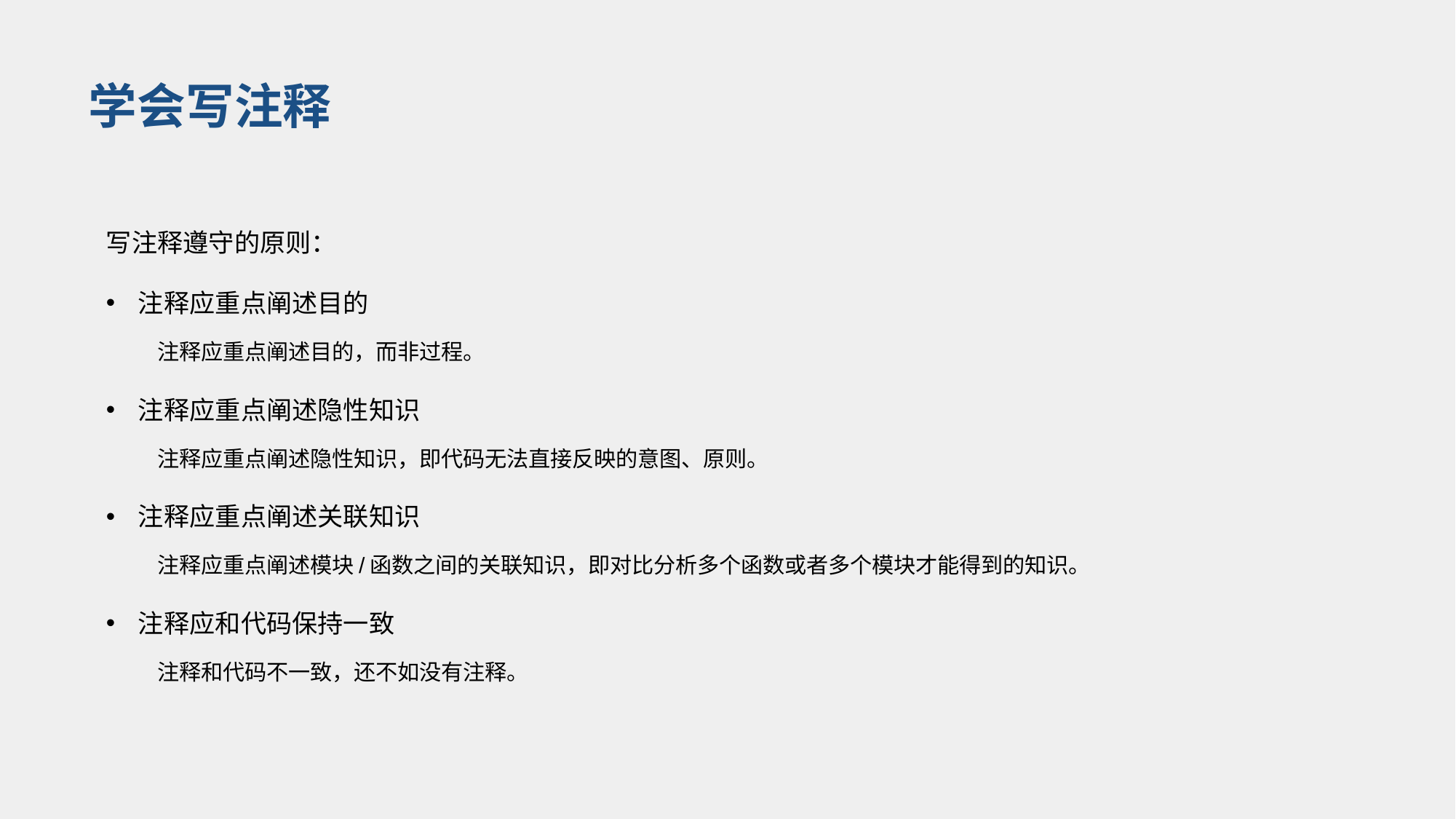

学会写注释
# 写注释遵守的原则：
注释应重点阐述目的
注释应重点阐述目的，而非过程。
注释应重点阐述隐性知识
注释应重点阐述隐性知识，即代码无法直接反映的意图、原则。
注释应重点阐述关联知识
注释应重点阐述模块/函数之间的关联知识，即对比分析多个函数或者多个模块才能得到的知识。
注释应和代码保持一致
注释和代码不一致，还不如没有注释。